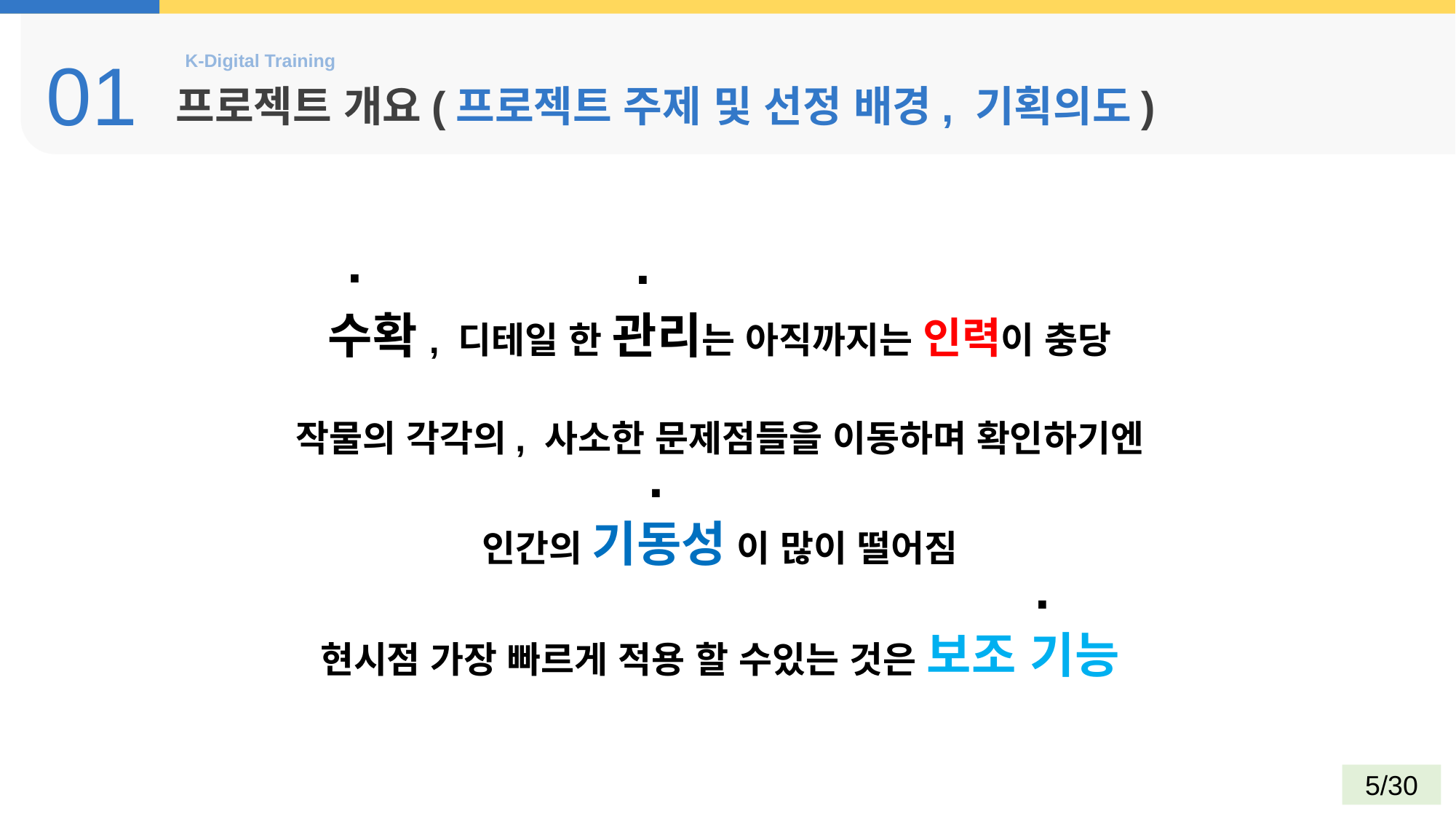

01
프로젝트 개요(프로젝트 주제 및 선정 배경, 기획의도)
.
.
수확, 디테일 한 관리는 아직까지는 인력이 충당

작물의 각각의, 사소한 문제점들을 이동하며 확인하기엔

인간의 기동성 이 많이 떨어짐

현시점 가장 빠르게 적용 할 수있는 것은 보조 기능
.
.